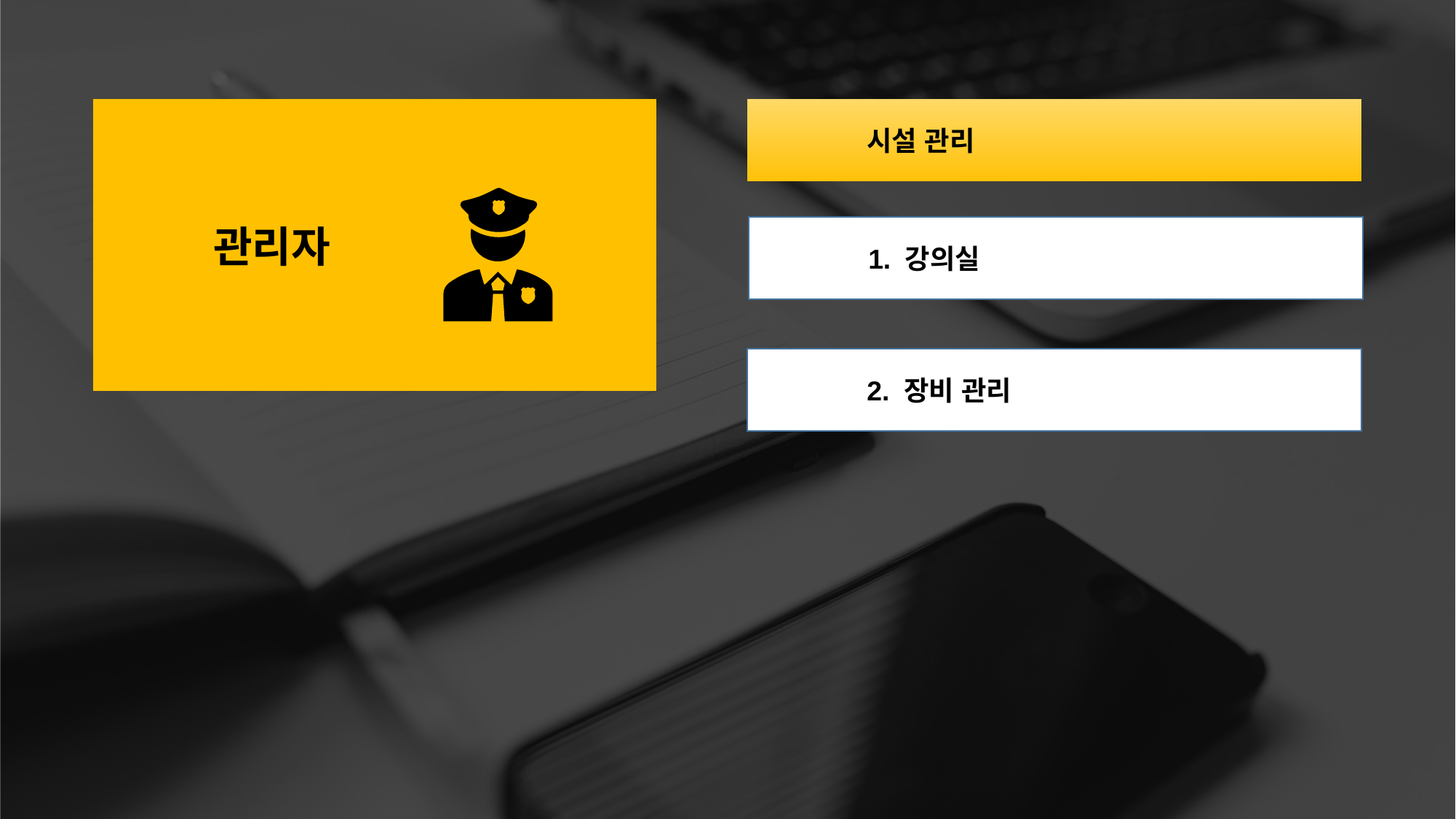

시설 관리
	관리자

	1. 강의실

	2. 장비 관리